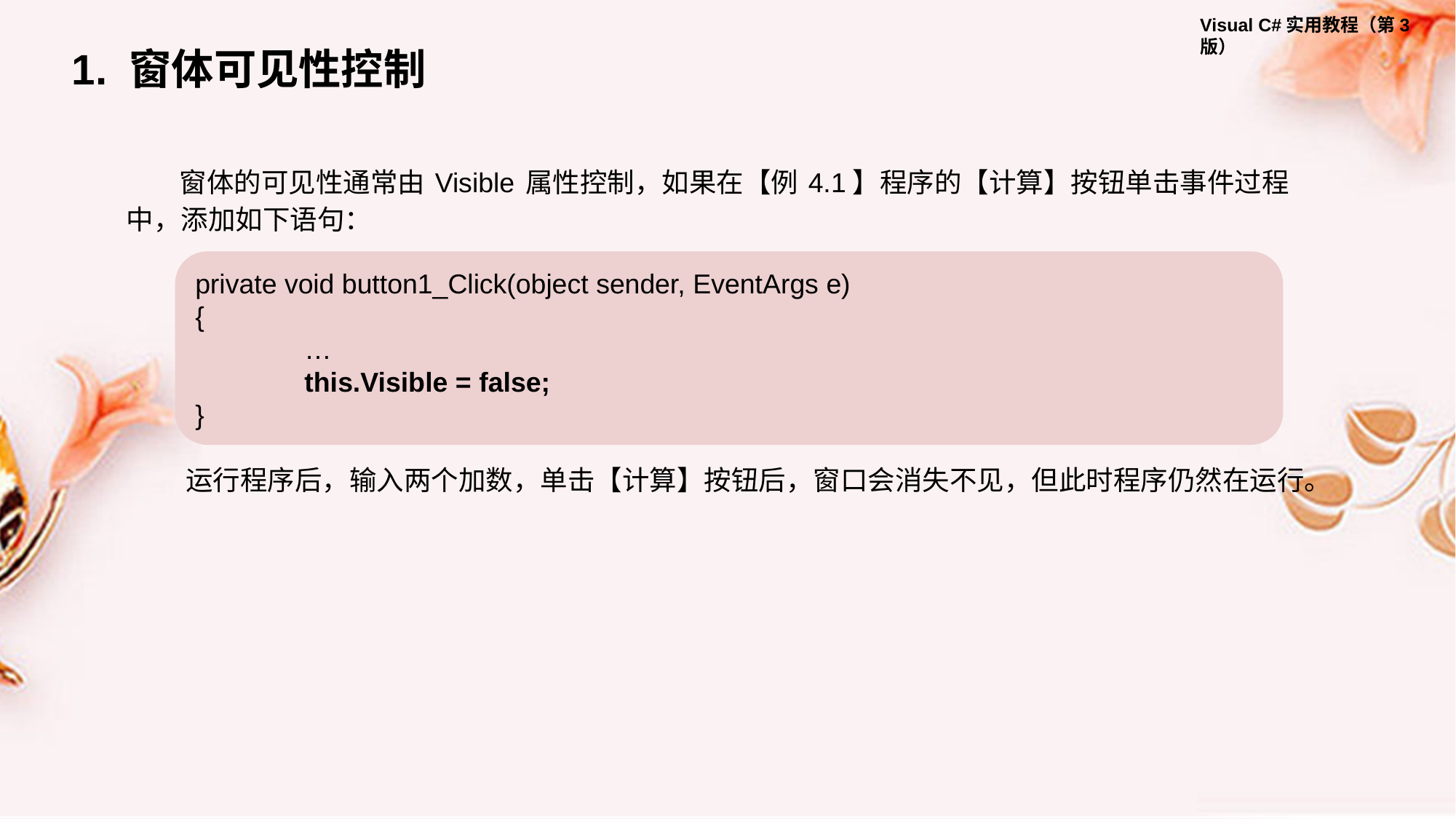

1. 窗体可见性控制
窗体的可见性通常由 Visible 属性控制，如果在【例 4.1】程序的【计算】按钮单击事件过程中，添加如下语句：
private void button1_Click(object sender, EventArgs e)
{
	…
	this.Visible = false;
}
运行程序后，输入两个加数，单击【计算】按钮后，窗口会消失不见，但此时程序仍然在运行。